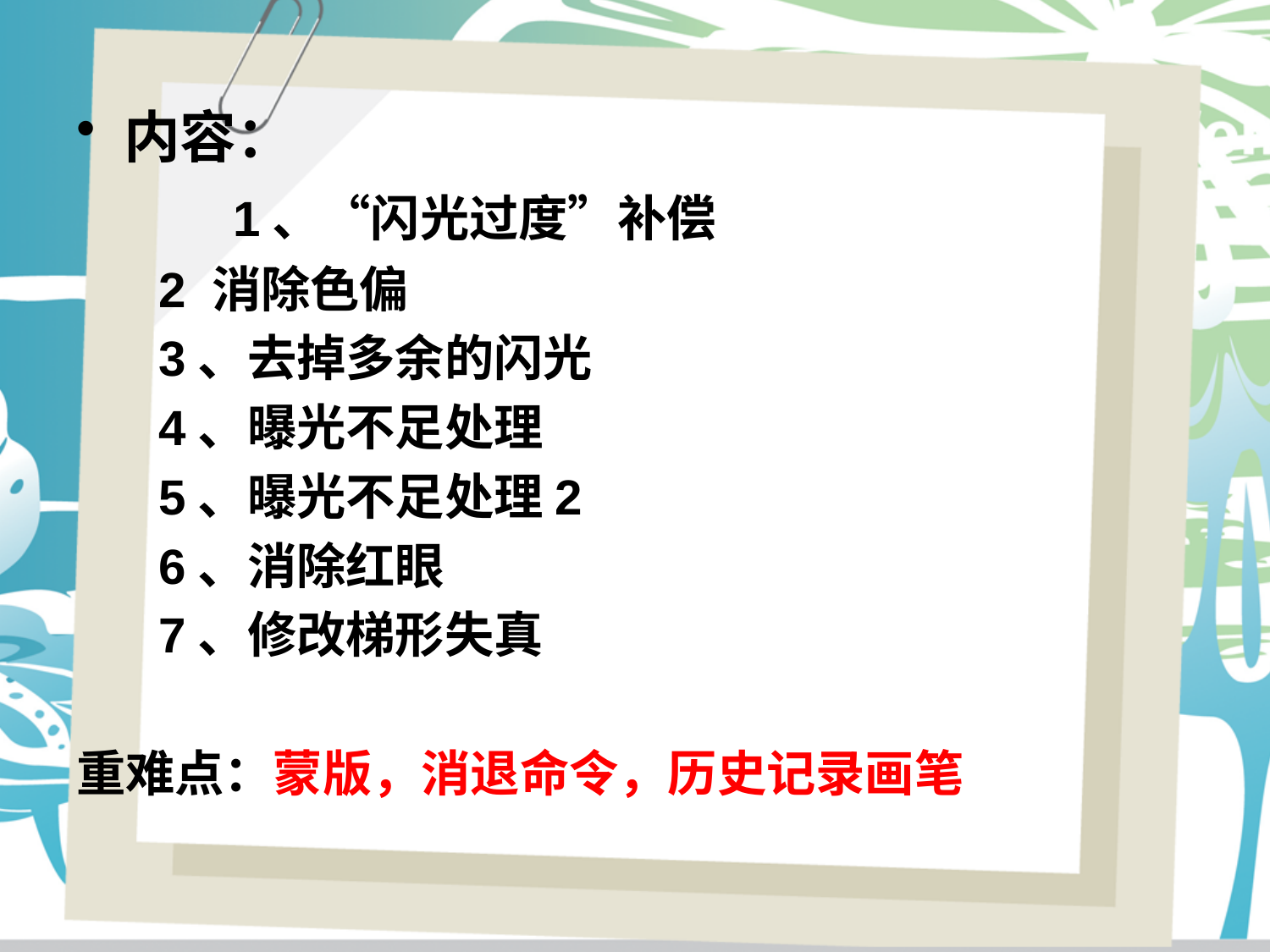

内容：
          1、“闪光过度”补偿
      2 消除色偏
      3、去掉多余的闪光
      4、曝光不足处理
      5、曝光不足处理2
      6、消除红眼
      7、修改梯形失真

重难点：蒙版，消退命令，历史记录画笔